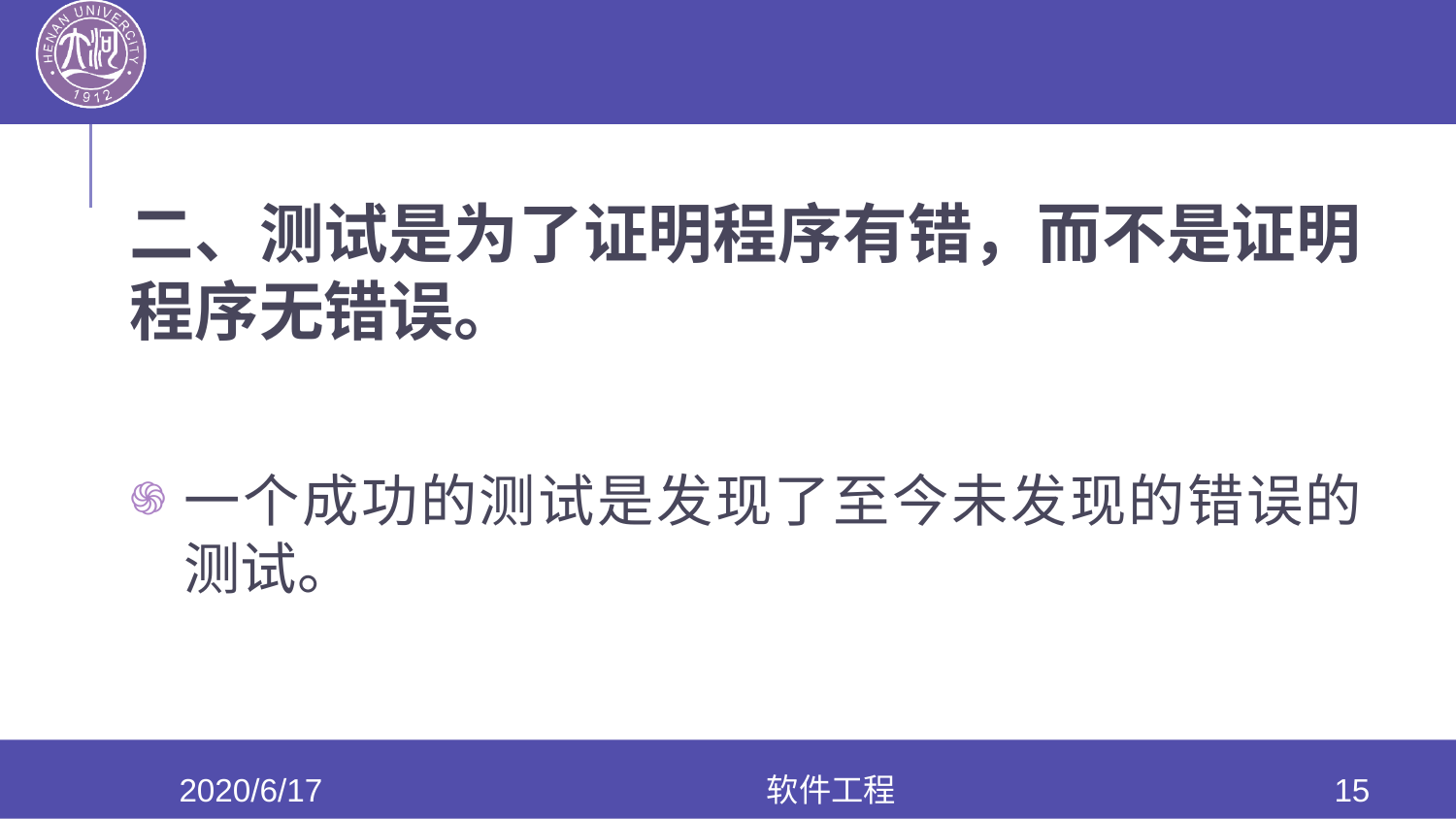

二、测试是为了证明程序有错，而不是证明程序无错误。

一个成功的测试是发现了至今未发现的错误的测试。
2020/6/17
软件工程
15